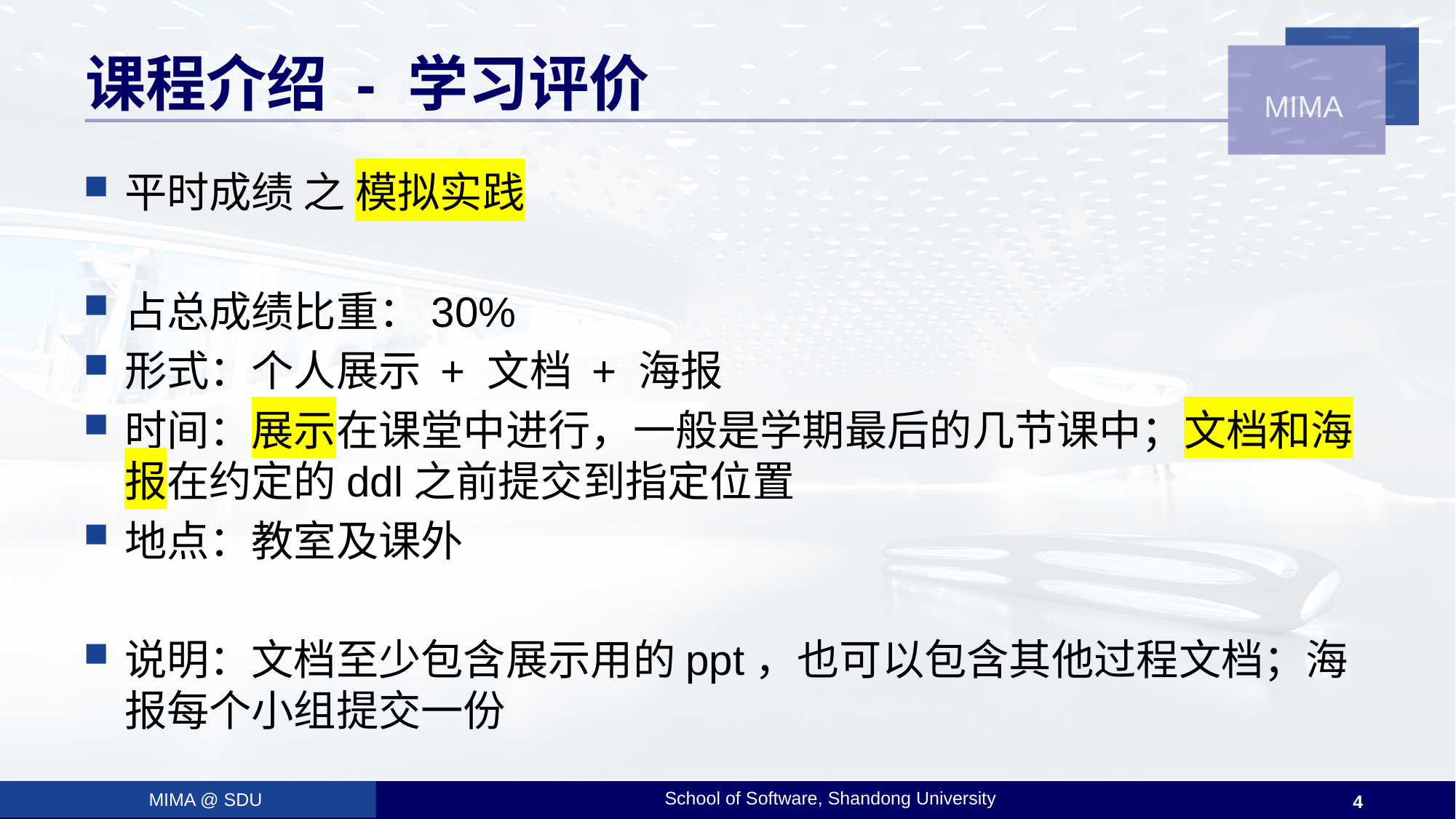

# 课程介绍 - 学习评价
平时成绩 之 模拟实践

占总成绩比重：30%
形式：个人展示 + 文档 + 海报
时间：展示在课堂中进行，一般是学期最后的几节课中；文档和海报在约定的ddl之前提交到指定位置
地点：教室及课外

说明：文档至少包含展示用的ppt，也可以包含其他过程文档；海报每个小组提交一份